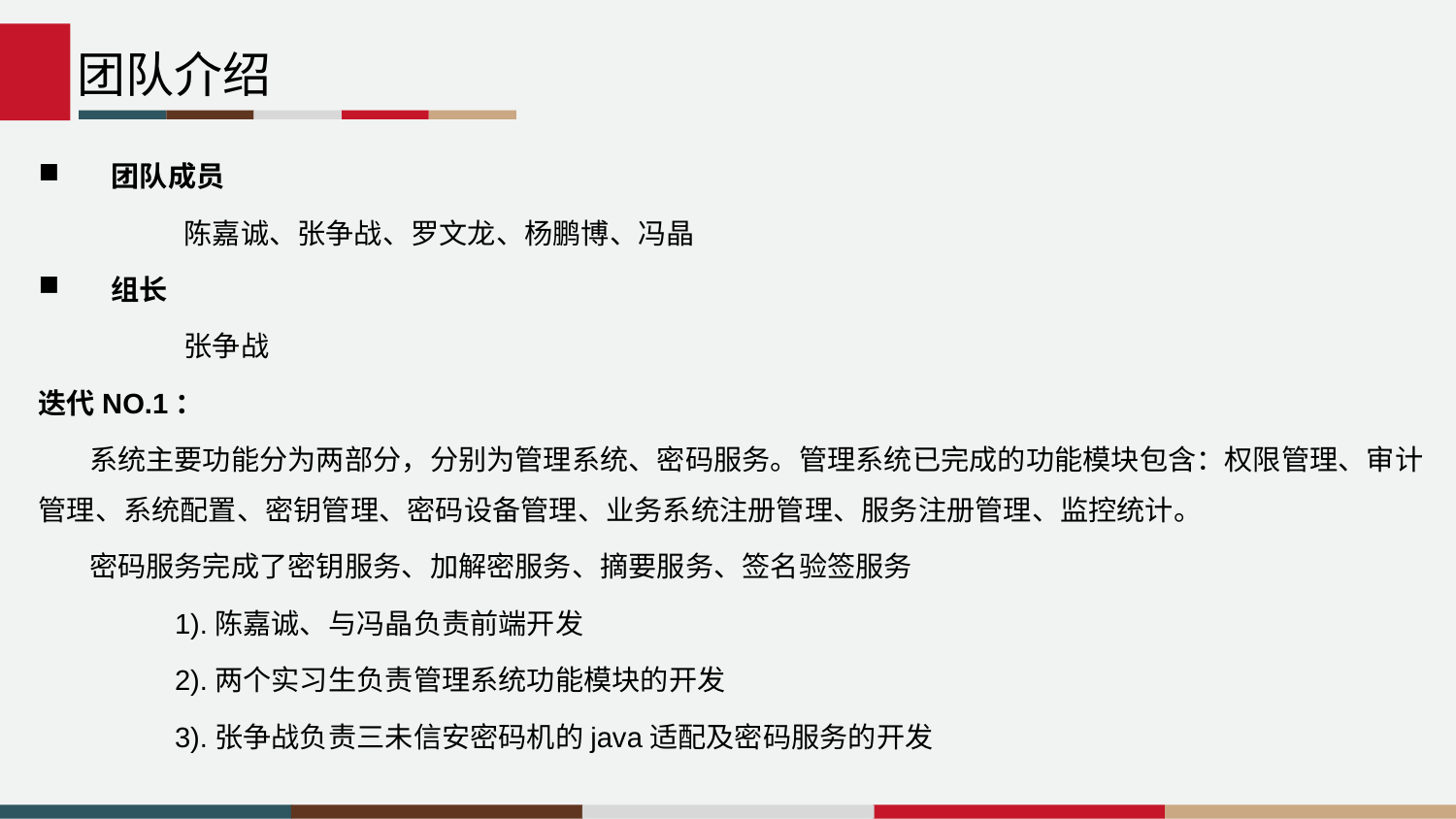

团队介绍

团队成员
	陈嘉诚、张争战、罗文龙、杨鹏博、冯晶
组长
	张争战
迭代NO.1：
       系统主要功能分为两部分，分别为管理系统、密码服务。管理系统已完成的功能模块包含：权限管理、审计管理、系统配置、密钥管理、密码设备管理、业务系统注册管理、服务注册管理、监控统计。
       密码服务完成了密钥服务、加解密服务、摘要服务、签名验签服务
                 1).陈嘉诚、与冯晶负责前端开发
                 2).两个实习生负责管理系统功能模块的开发
                 3).张争战负责三未信安密码机的java适配及密码服务的开发